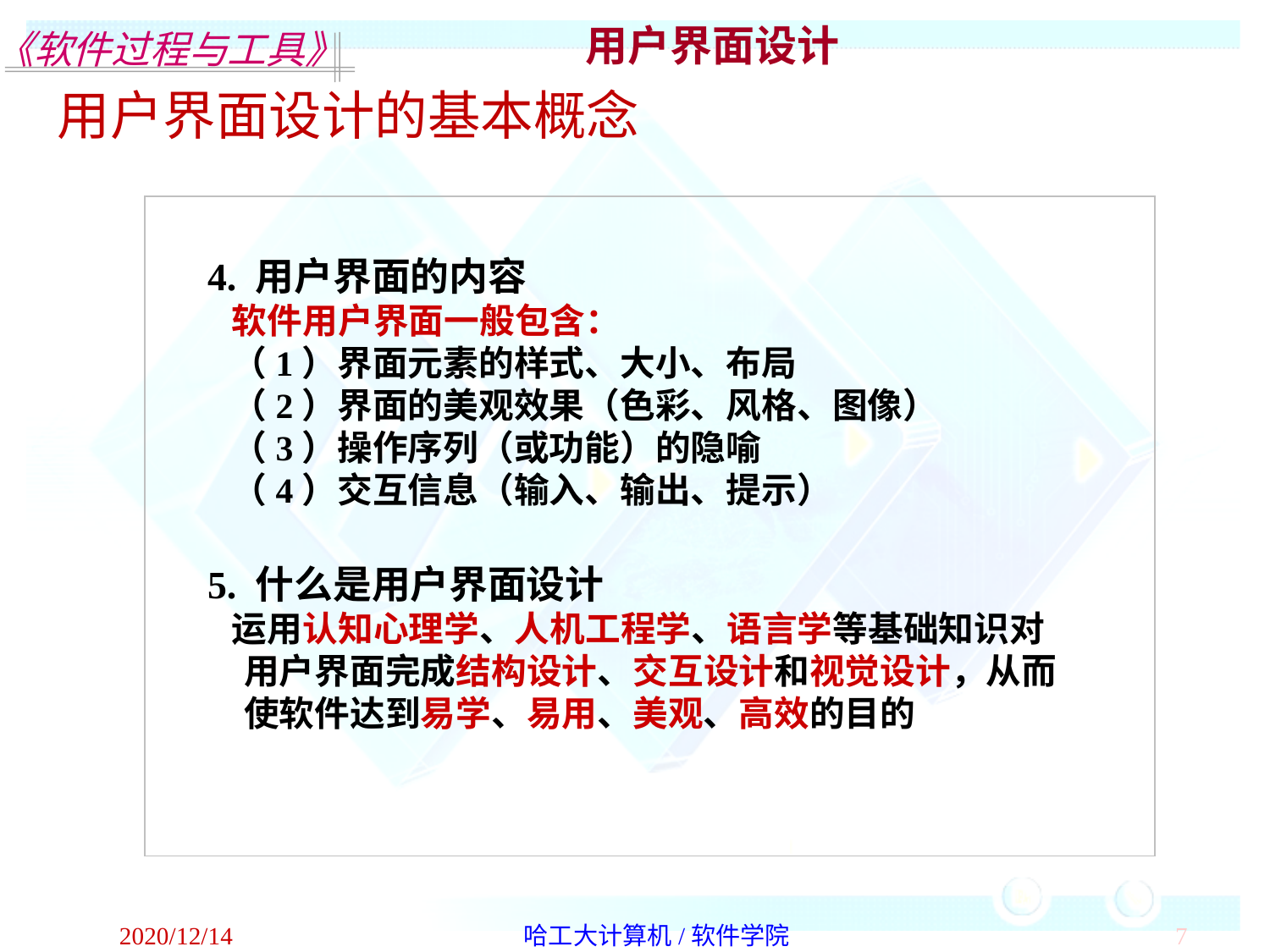

用户界面设计
用户界面设计的基本概念

4. 用户界面的内容
  软件用户界面一般包含：
  （1）界面元素的样式、大小、布局
  （2）界面的美观效果（色彩、风格、图像）
  （3）操作序列（或功能）的隐喻
  （4）交互信息（输入、输出、提示）
5. 什么是用户界面设计
  运用认知心理学、人机工程学、语言学等基础知识对用户界面完成结构设计、交互设计和视觉设计，从而使软件达到易学、易用、美观、高效的目的